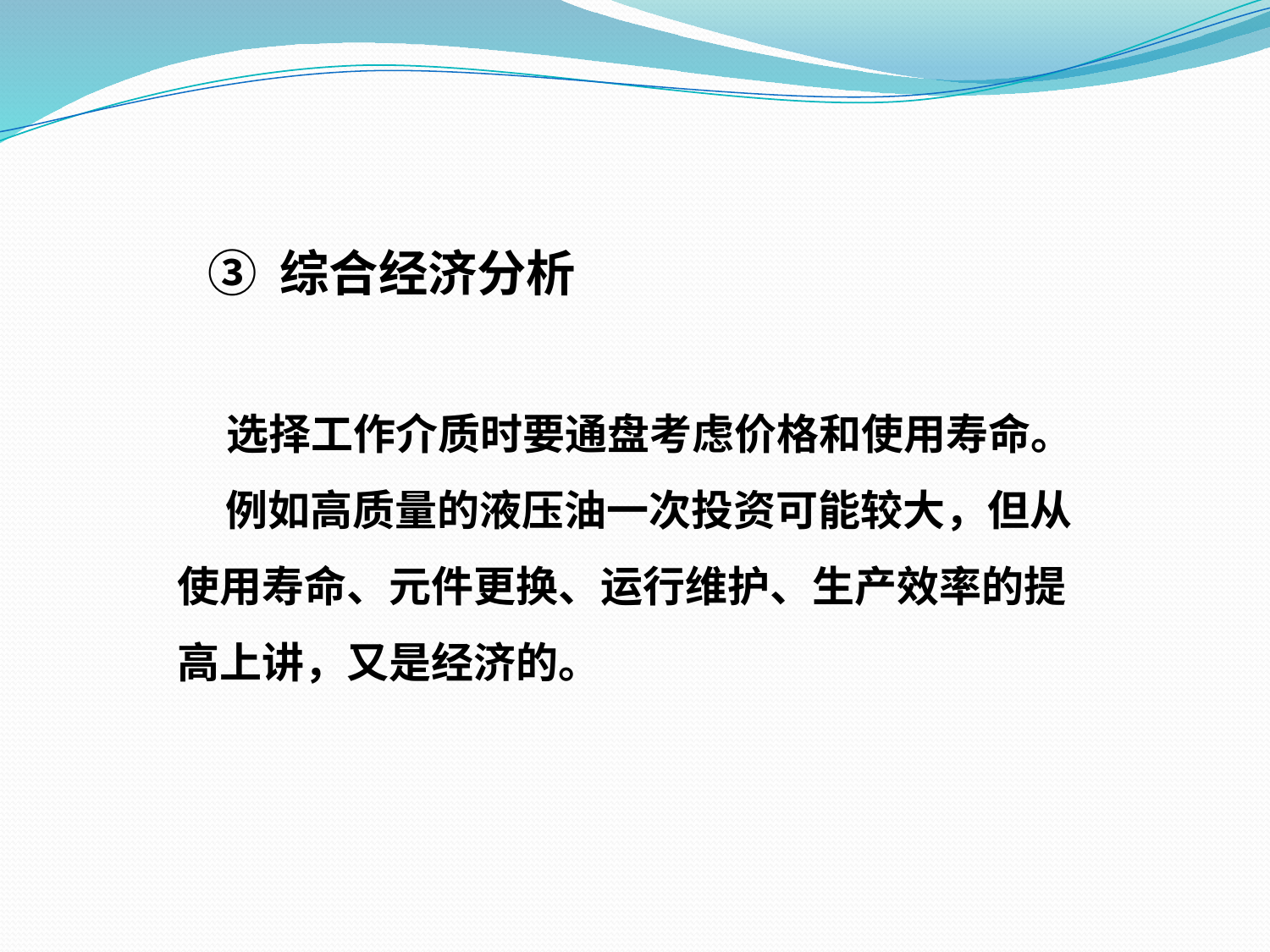

③ 综合经济分析
     选择工作介质时要通盘考虑价格和使用寿命。
    例如高质量的液压油一次投资可能较大，但从使用寿命、元件更换、运行维护、生产效率的提高上讲，又是经济的。